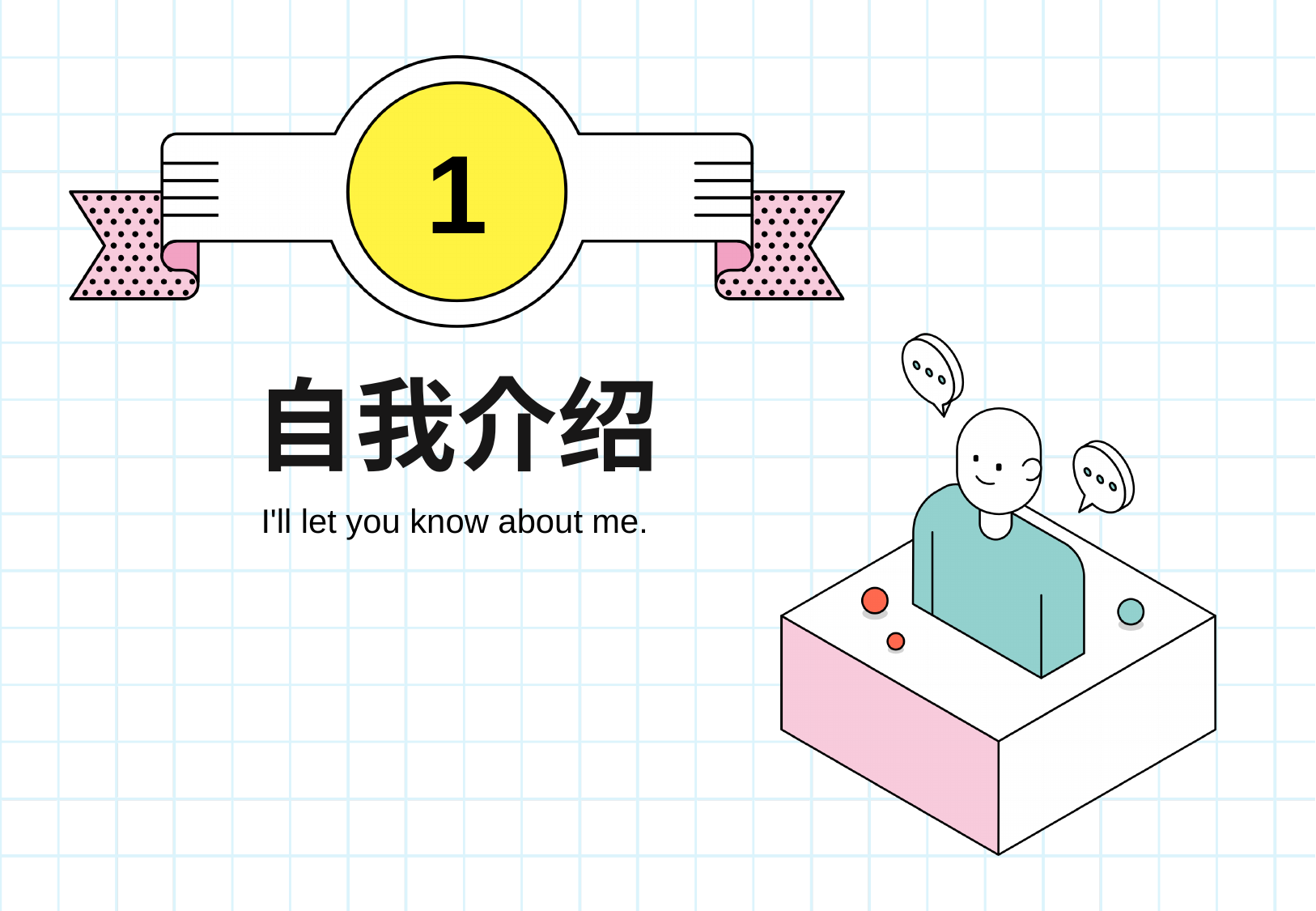

1
自我介绍
I'll let you know about me.